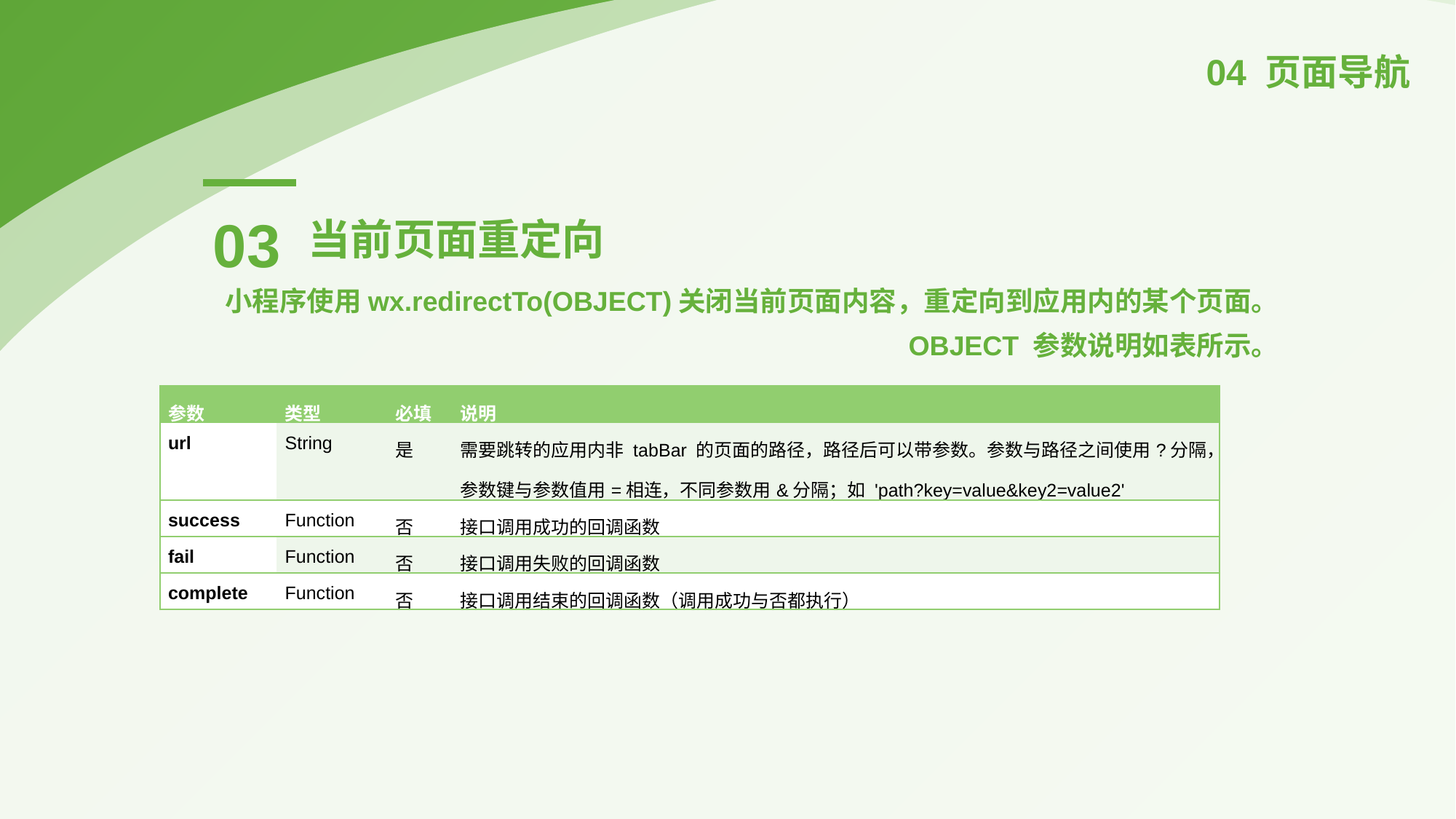

04 页面导航
03

当前页面重定向
小程序使用wx.redirectTo(OBJECT)关闭当前页面内容，重定向到应用内的某个页面。
OBJECT 参数说明如表所示。
| 参数 | 类型 | 必填 | 说明 |
| --- | --- | --- | --- |
| url | String | 是 | 需要跳转的应用内非 tabBar 的页面的路径，路径后可以带参数。参数与路径之间使用?分隔，参数键与参数值用=相连，不同参数用&分隔；如 'path?key=value&key2=value2' |
| success | Function | 否 | 接口调用成功的回调函数 |
| fail | Function | 否 | 接口调用失败的回调函数 |
| complete | Function | 否 | 接口调用结束的回调函数（调用成功与否都执行） |